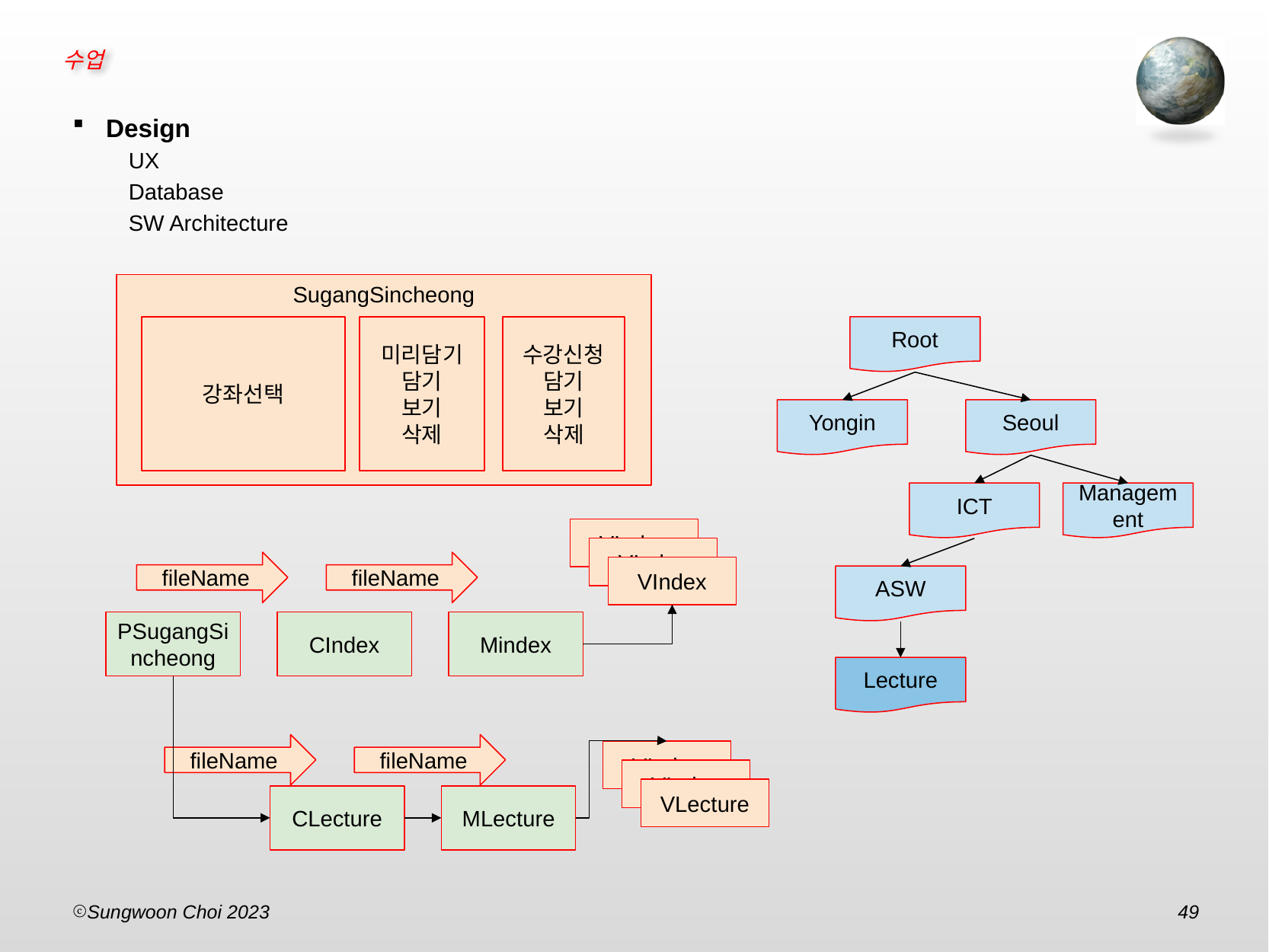

Design
UX
Database
SW Architecture

SugangSincheong
강좌선택
미리담기
담기
보기
삭제
수강신청
담기
보기
삭제
Root
Seoul
Yongin
Management
ICT
ASW
Lecture
VIndex
VIndex
fileName
fileName
VIndex
Mindex
PSugangSincheong
CIndex
fileName
fileName
VIndex
VIndex
VLecture
MLecture
CLecture
Sungwoon Choi 2023
49